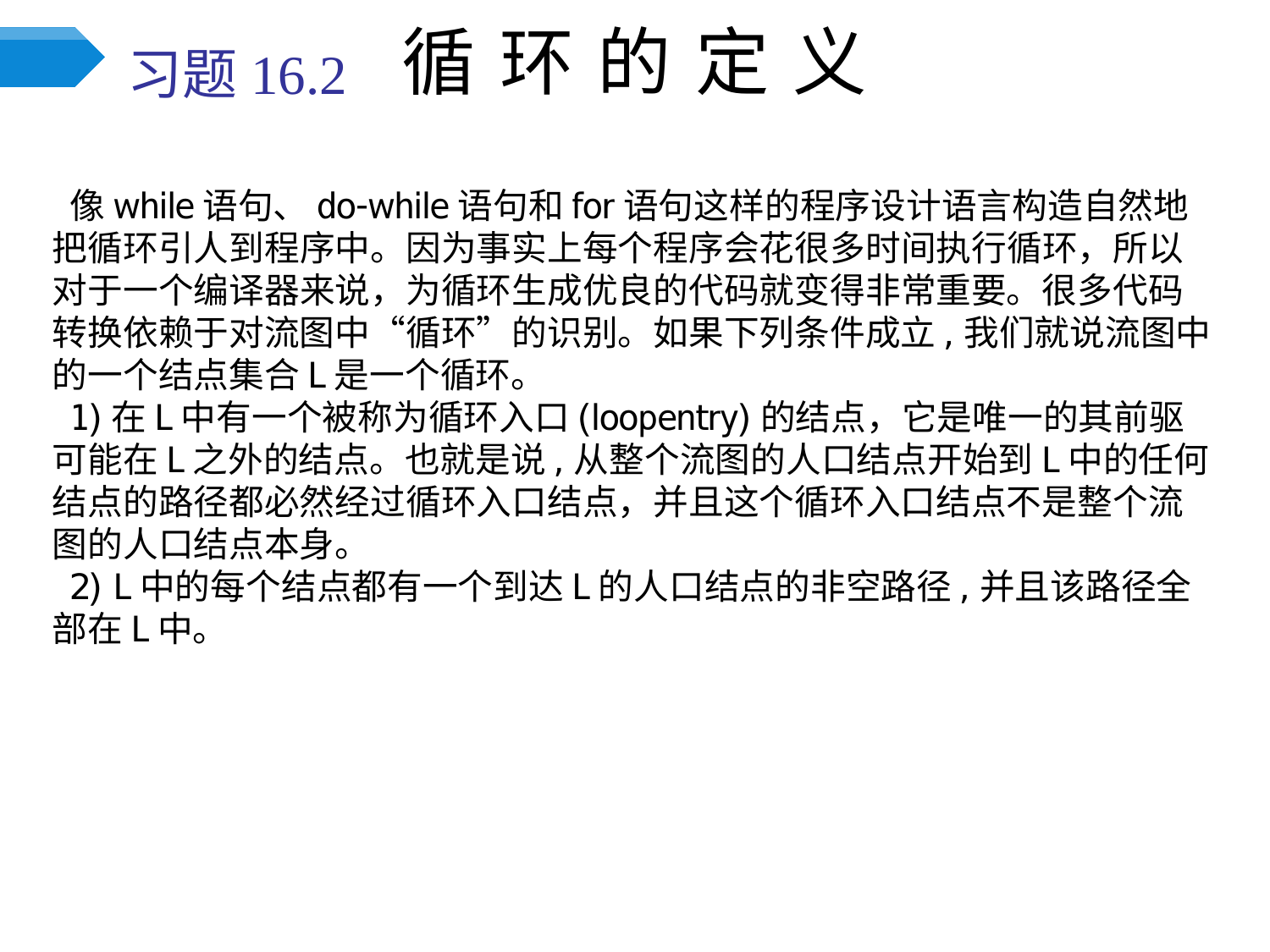

循环的定义
# 习题16.2
像while语句、do-while语句和for语句这样的程序设计语言构造自然地把循环引人到程序中。因为事实上每个程序会花很多时间执行循环，所以对于一个编译器来说，为循环生成优良的代码就变得非常重要。很多代码转换依赖于对流图中“循环”的识别。如果下列条件成立,我们就说流图中的一个结点集合L是一个循环。
1)在L中有一个被称为循环入口(loopentry)的结点，它是唯一的其前驱可能在L之外的结点。也就是说,从整个流图的人口结点开始到L中的任何结点的路径都必然经过循环入口结点，并且这个循环入口结点不是整个流图的人口结点本身。
2) L中的每个结点都有一个到达L的人口结点的非空路径,并且该路径全部在L中。